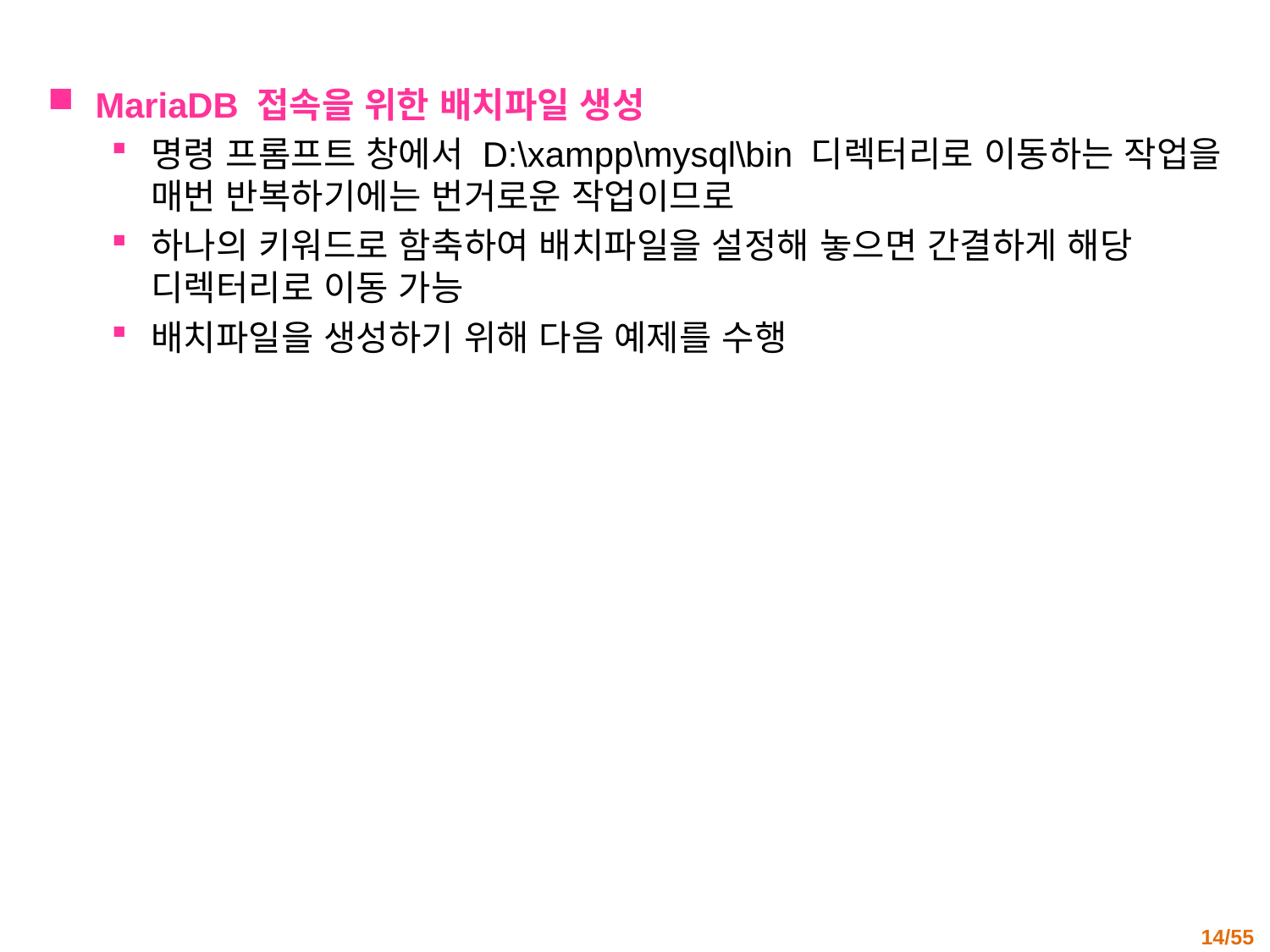

MariaDB 접속을 위한 배치파일 생성
명령 프롬프트 창에서 D:\xampp\mysql\bin 디렉터리로 이동하는 작업을 매번 반복하기에는 번거로운 작업이므로
하나의 키워드로 함축하여 배치파일을 설정해 놓으면 간결하게 해당 디렉터리로 이동 가능
배치파일을 생성하기 위해 다음 예제를 수행